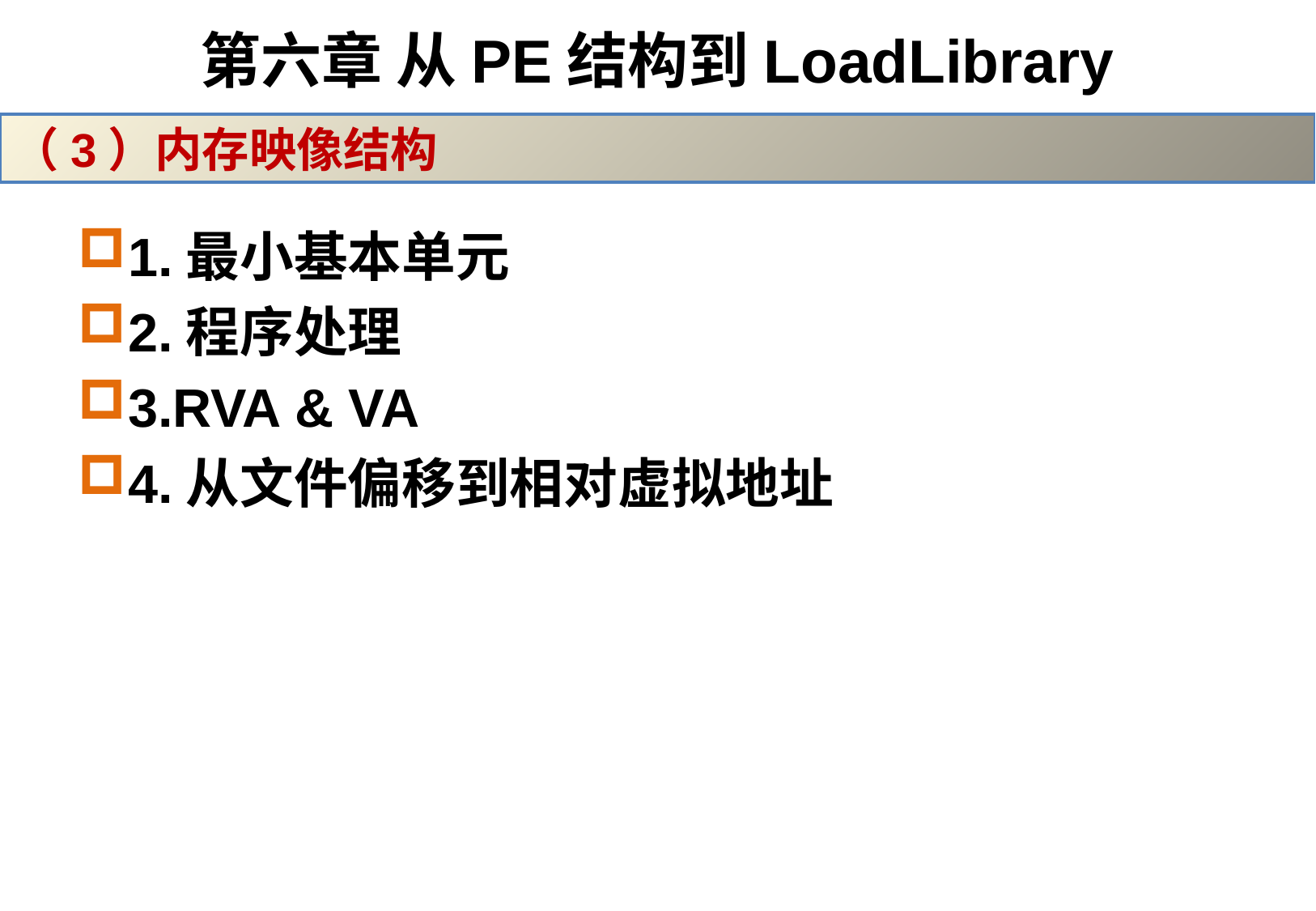

# 第六章 从PE结构到LoadLibrary
（3）内存映像结构
1.最小基本单元
2.程序处理
3.RVA & VA
4.从文件偏移到相对虚拟地址